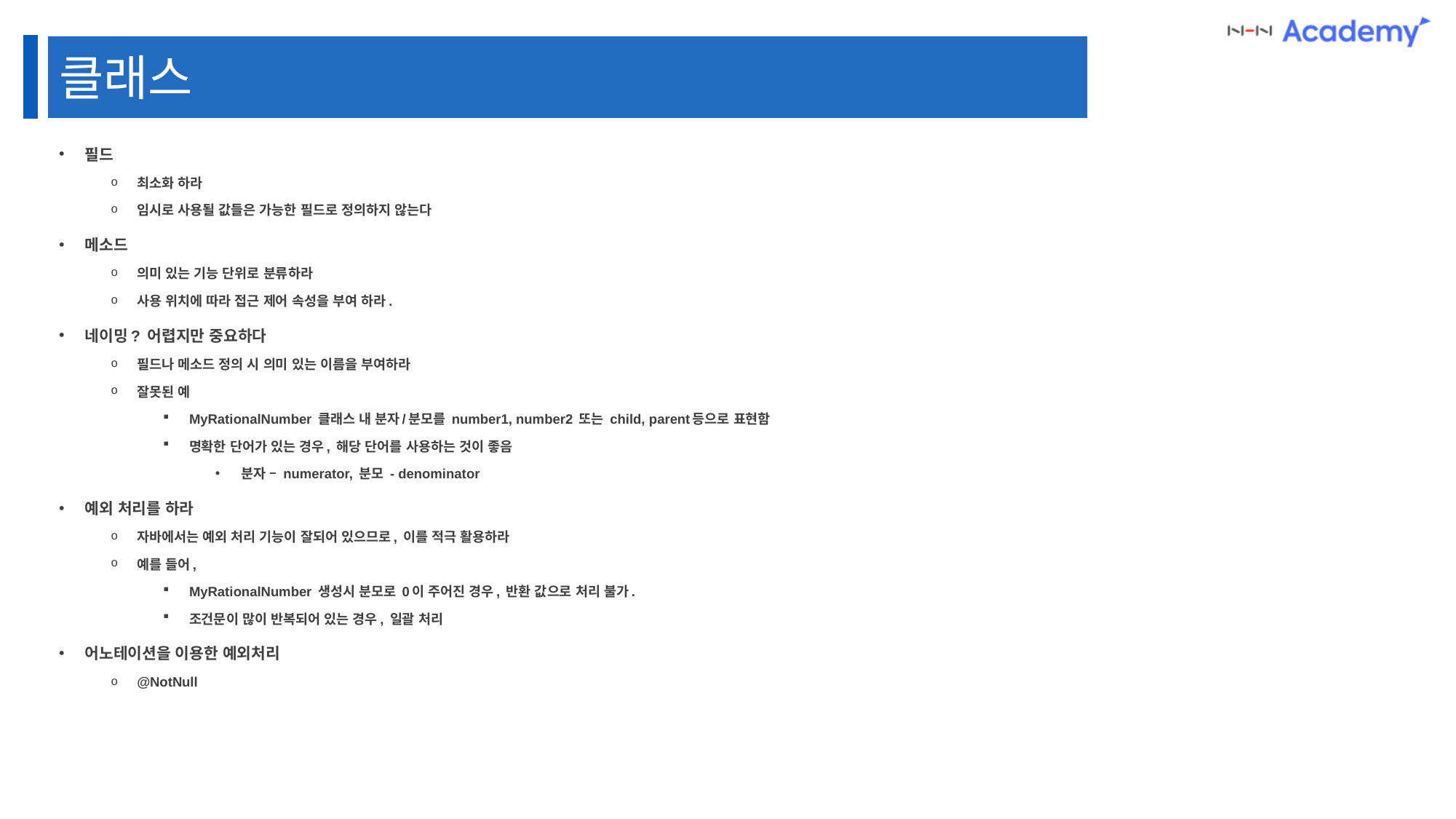

클래스
필드
최소화 하라
임시로 사용될 값들은 가능한 필드로 정의하지 않는다
메소드
의미 있는 기능 단위로 분류하라
사용 위치에 따라 접근 제어 속성을 부여 하라.
네이밍? 어렵지만 중요하다
필드나 메소드 정의 시 의미 있는 이름을 부여하라
잘못된 예
MyRationalNumber 클래스 내 분자/분모를 number1, number2 또는 child, parent등으로 표현함
명확한 단어가 있는 경우, 해당 단어를 사용하는 것이 좋음
분자 – numerator, 분모 - denominator
예외 처리를 하라
자바에서는 예외 처리 기능이 잘되어 있으므로, 이를 적극 활용하라
예를 들어,
MyRationalNumber 생성시 분모로 0이 주어진 경우, 반환 값으로 처리 불가.
조건문이 많이 반복되어 있는 경우, 일괄 처리
어노테이션을 이용한 예외처리
@NotNull